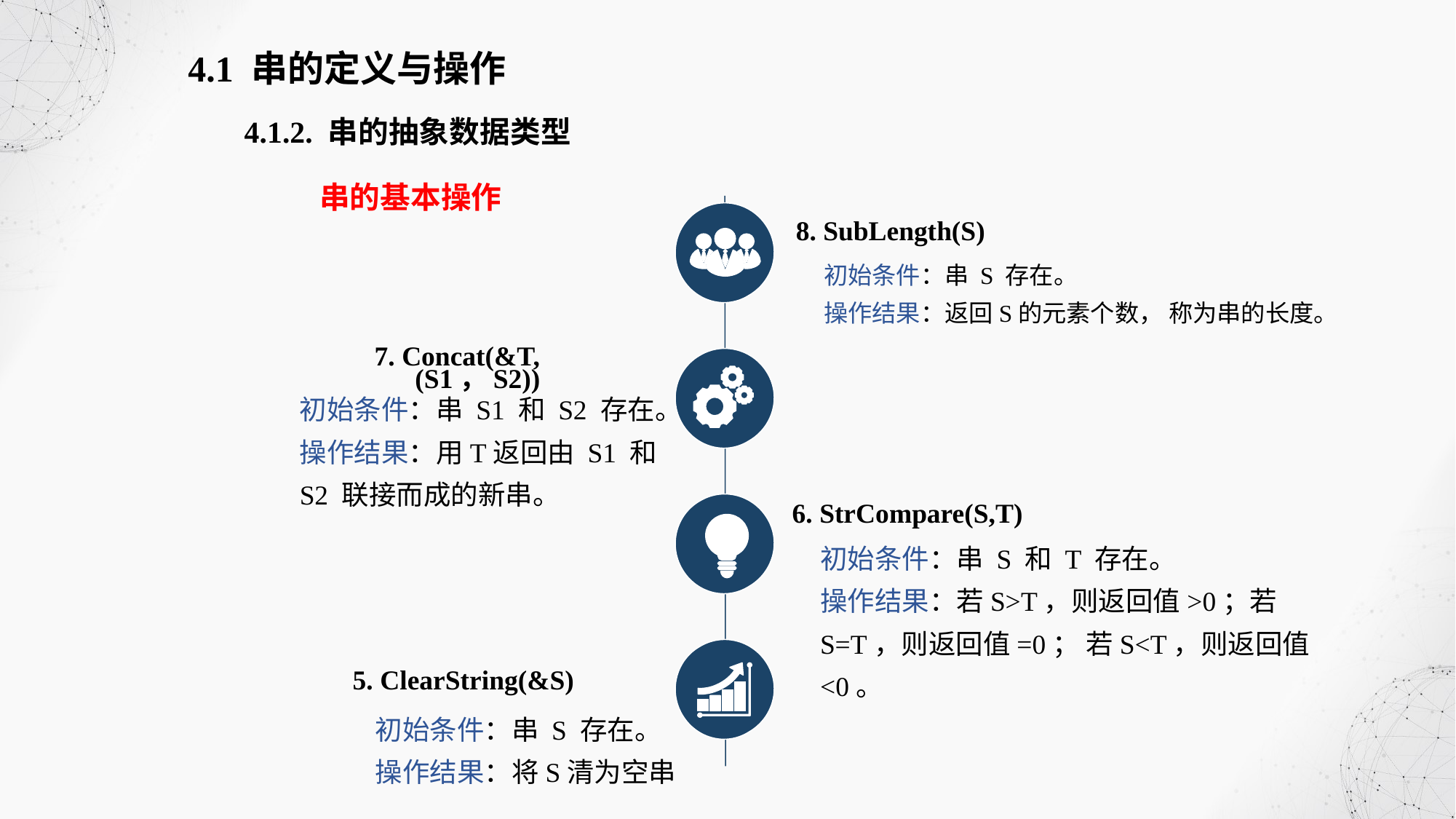

4.1 串的定义与操作
4.1.2. 串的抽象数据类型
串的基本操作

8. SubLength(S)
初始条件：串 S 存在。
操作结果：返回S的元素个数， 称为串的长度。

7. Concat(&T, (S1，S2))
初始条件：串 S1 和 S2 存在。
操作结果：用T返回由 S1 和 S2 联接而成的新串。
6. StrCompare(S,T)
初始条件：串 S 和 T 存在。
操作结果：若S>T，则返回值>0；若S=T，则返回值=0； 若S<T，则返回值<0。

5. ClearString(&S)
初始条件：串 S 存在。
操作结果：将S清为空串